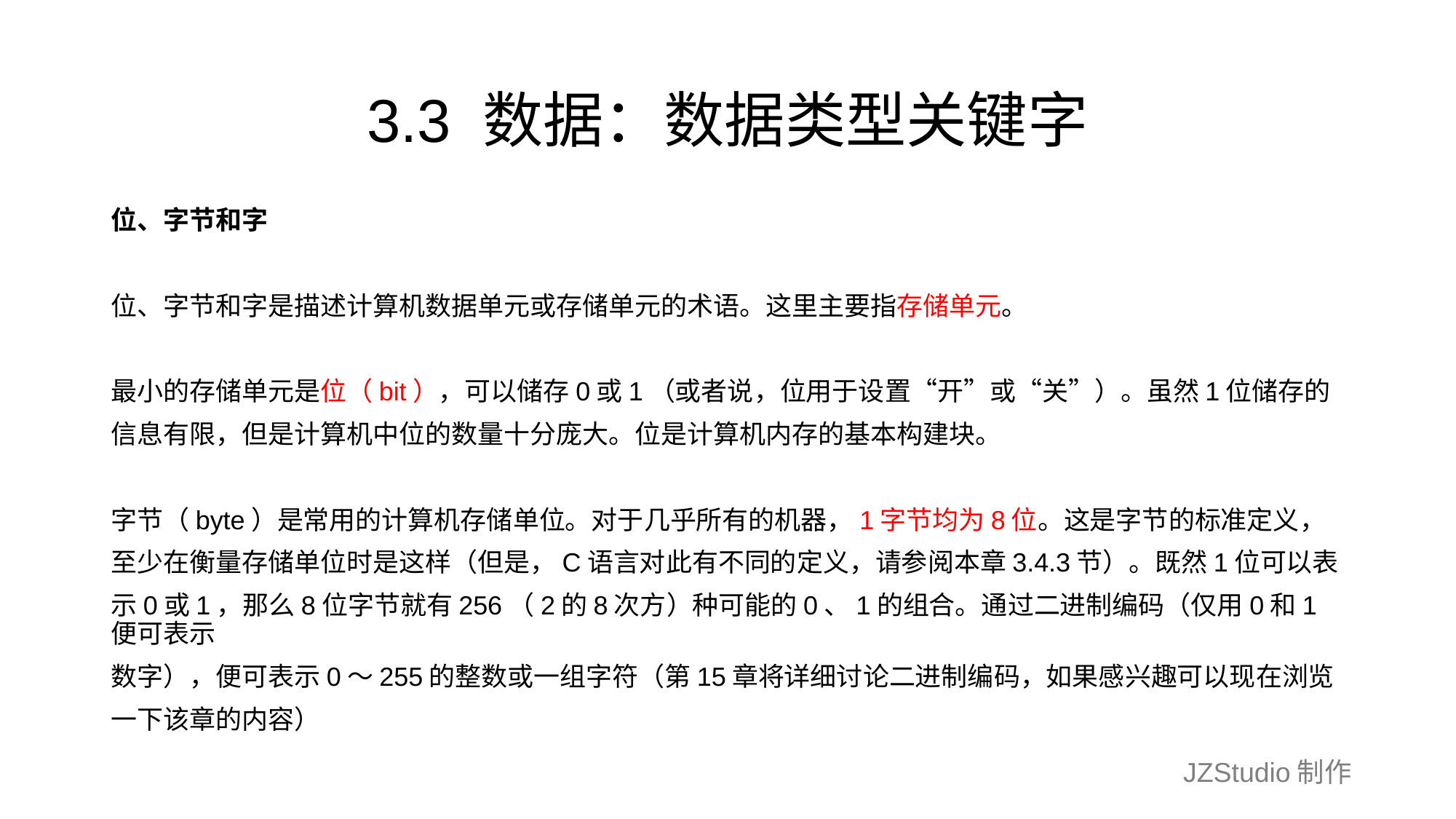

# 3.3 数据：数据类型关键字
位、字节和字

位、字节和字是描述计算机数据单元或存储单元的术语。这里主要指存储单元。

最小的存储单元是位（bit），可以储存0或1（或者说，位用于设置“开”或“关”）。虽然1位储存的
信息有限，但是计算机中位的数量十分庞大。位是计算机内存的基本构建块。

字节（byte）是常用的计算机存储单位。对于几乎所有的机器，1字节均为8位。这是字节的标准定义，
至少在衡量存储单位时是这样（但是，C语言对此有不同的定义，请参阅本章3.4.3节）。既然1位可以表
示0或1，那么8位字节就有256（2的8次方）种可能的0、1的组合。通过二进制编码（仅用0和1便可表示
数字），便可表示0～255的整数或一组字符（第15章将详细讨论二进制编码，如果感兴趣可以现在浏览
一下该章的内容）